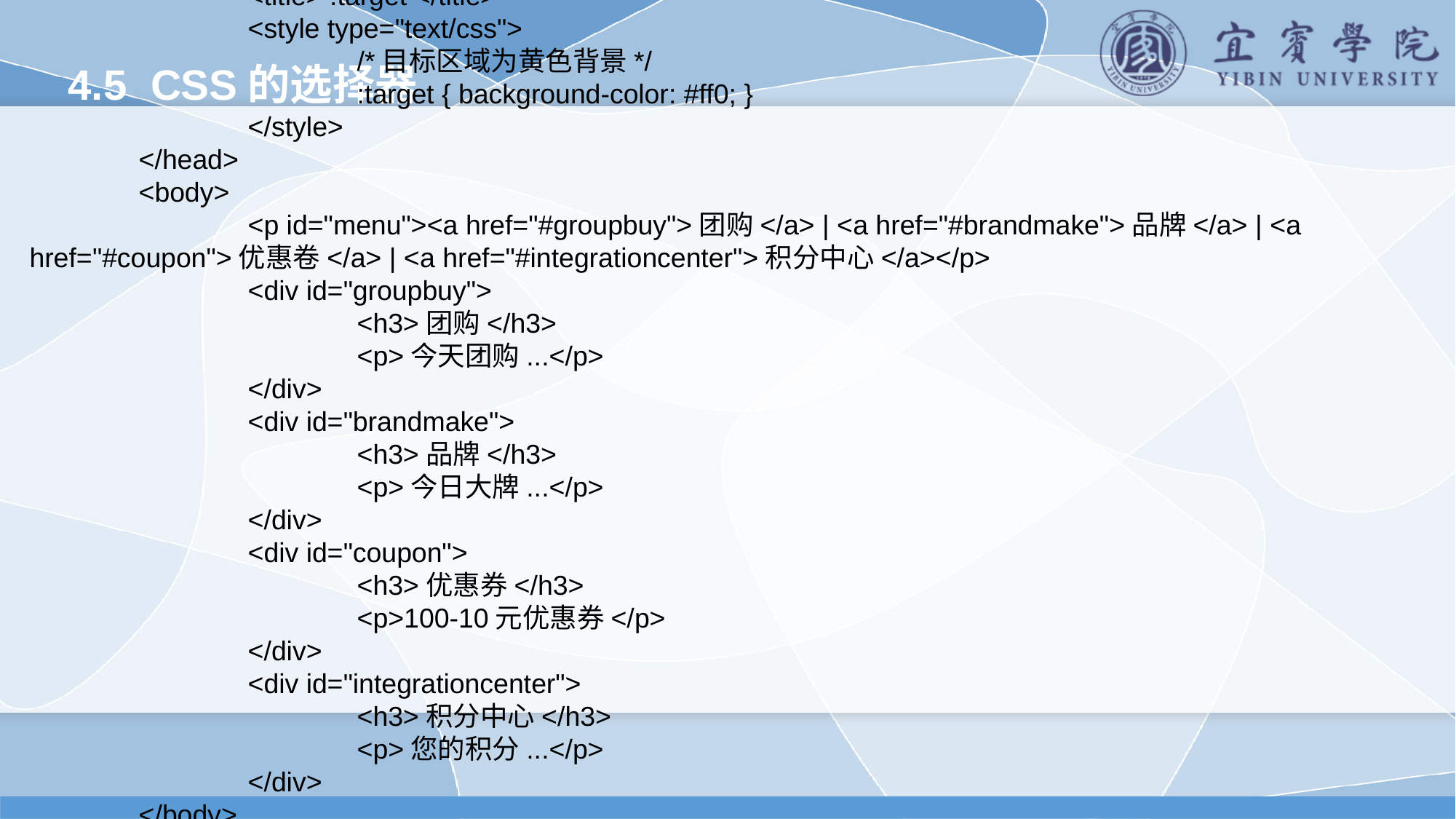

<!DOCTYPE html>
<html>
	<head>
		<meta charset="utf-8">
		<title> :target </title>
		<style type="text/css">
			/*目标区域为黄色背景*/
			:target { background-color: #ff0; }
		</style>
	</head>
	<body>
		<p id="menu"><a href="#groupbuy">团购</a> | <a href="#brandmake">品牌</a> | <a href="#coupon">优惠卷</a> | <a href="#integrationcenter">积分中心</a></p>
		<div id="groupbuy">
			<h3>团购</h3>
			<p>今天团购...</p>
		</div>
		<div id="brandmake">
			<h3>品牌</h3>
			<p>今日大牌...</p>
		</div>
		<div id="coupon">
			<h3>优惠券</h3>
			<p>100-10元优惠券</p>
		</div>
		<div id="integrationcenter">
			<h3>积分中心</h3>
			<p>您的积分...</p>
		</div>
	</body>
</html>

4.5  CSS的选择器